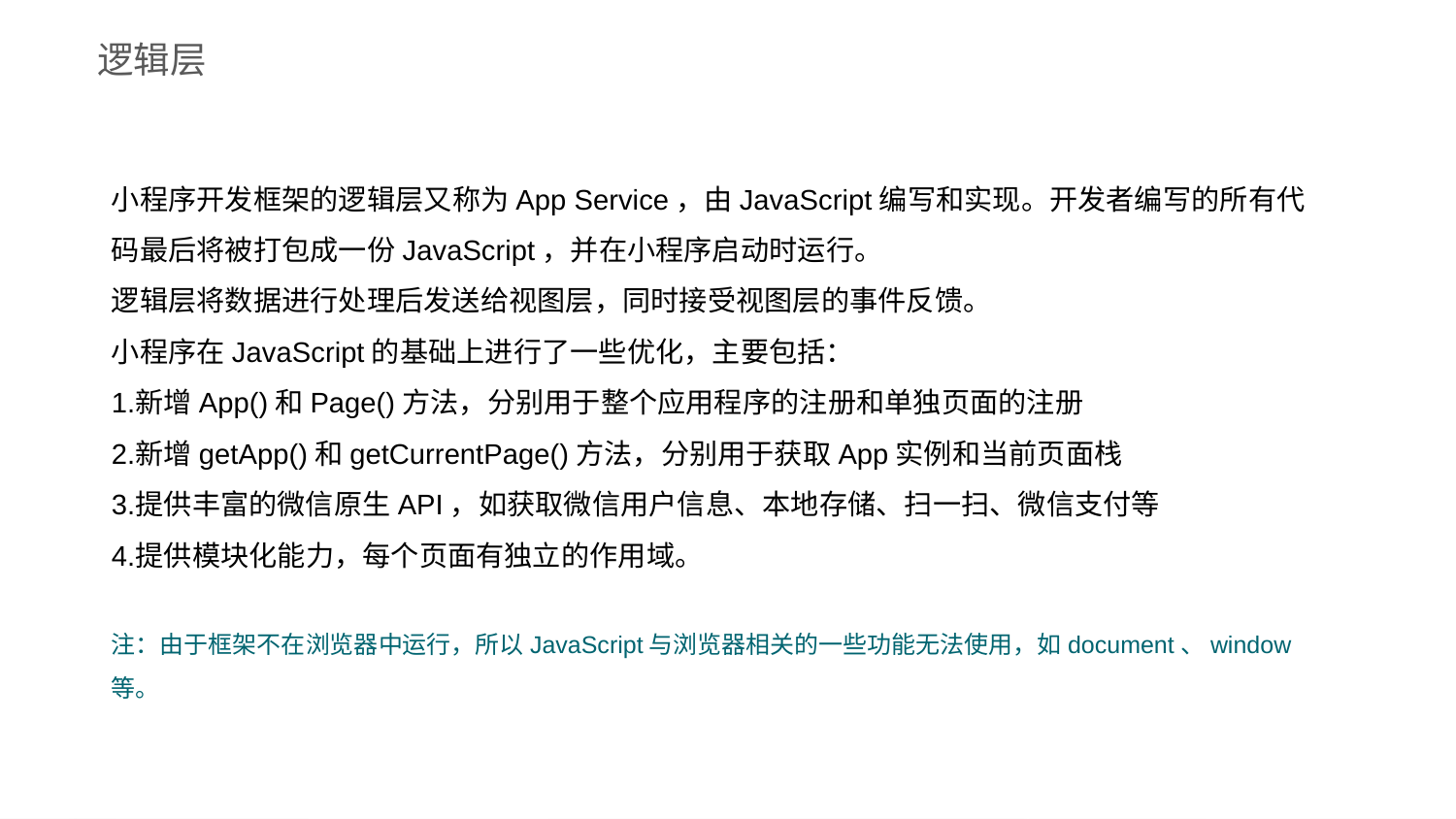

逻辑层
小程序开发框架的逻辑层又称为App Service，由JavaScript编写和实现。开发者编写的所有代码最后将被打包成一份JavaScript，并在小程序启动时运行。
逻辑层将数据进行处理后发送给视图层，同时接受视图层的事件反馈。
小程序在JavaScript的基础上进行了一些优化，主要包括：
新增App()和Page()方法，分别用于整个应用程序的注册和单独页面的注册
新增getApp()和getCurrentPage()方法，分别用于获取App实例和当前页面栈
提供丰富的微信原生API，如获取微信用户信息、本地存储、扫一扫、微信支付等
提供模块化能力，每个页面有独立的作用域。

注：由于框架不在浏览器中运行，所以JavaScript与浏览器相关的一些功能无法使用，如document、window等。